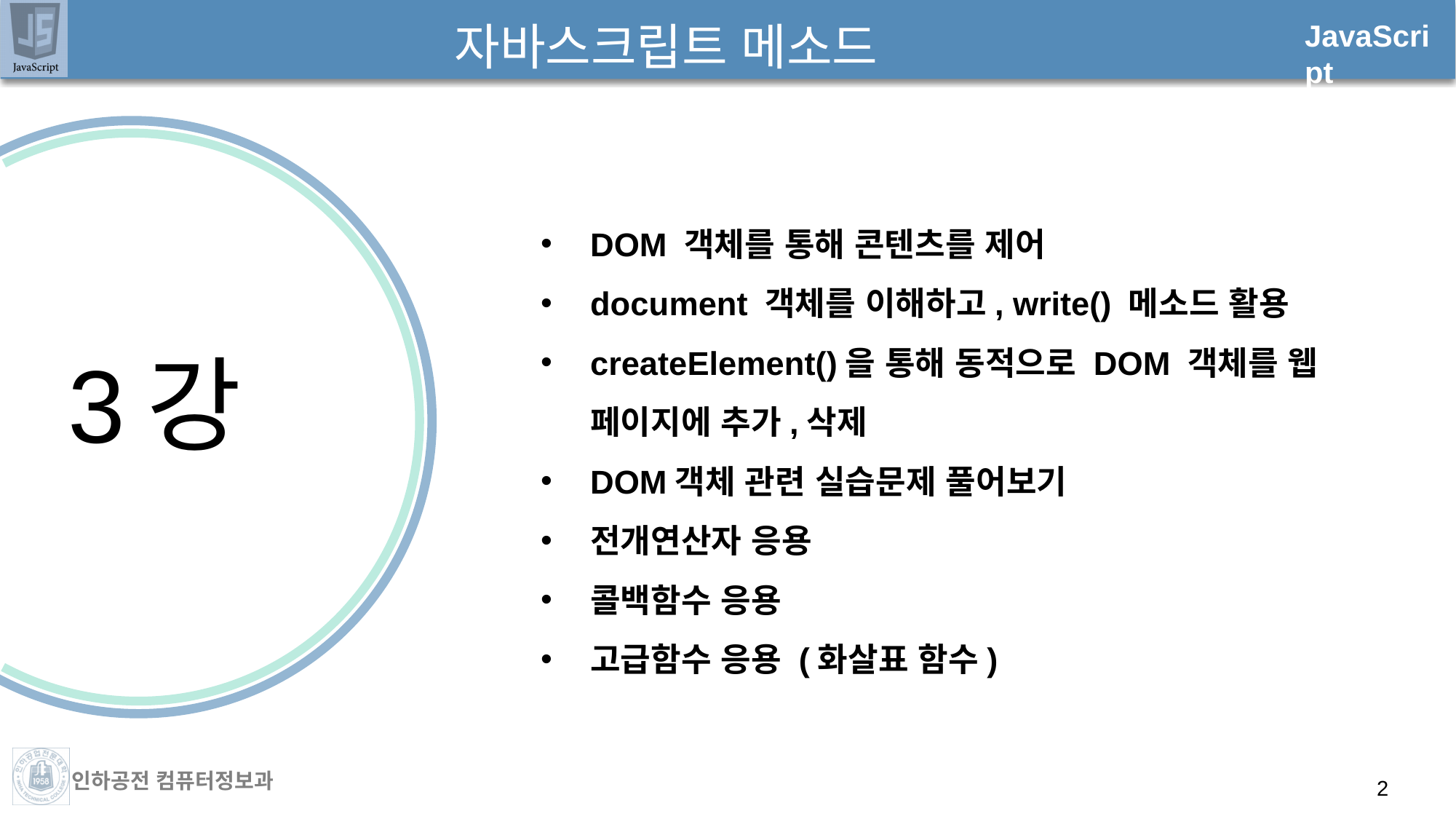

# 자바스크립트 메소드

DOM 객체를 통해 콘텐츠를 제어
document 객체를 이해하고, write() 메소드 활용
createElement()을 통해 동적으로 DOM 객체를 웹 페이지에 추가,삭제
DOM객체 관련 실습문제 풀어보기
전개연산자 응용
콜백함수 응용
고급함수 응용 (화살표 함수)

3강